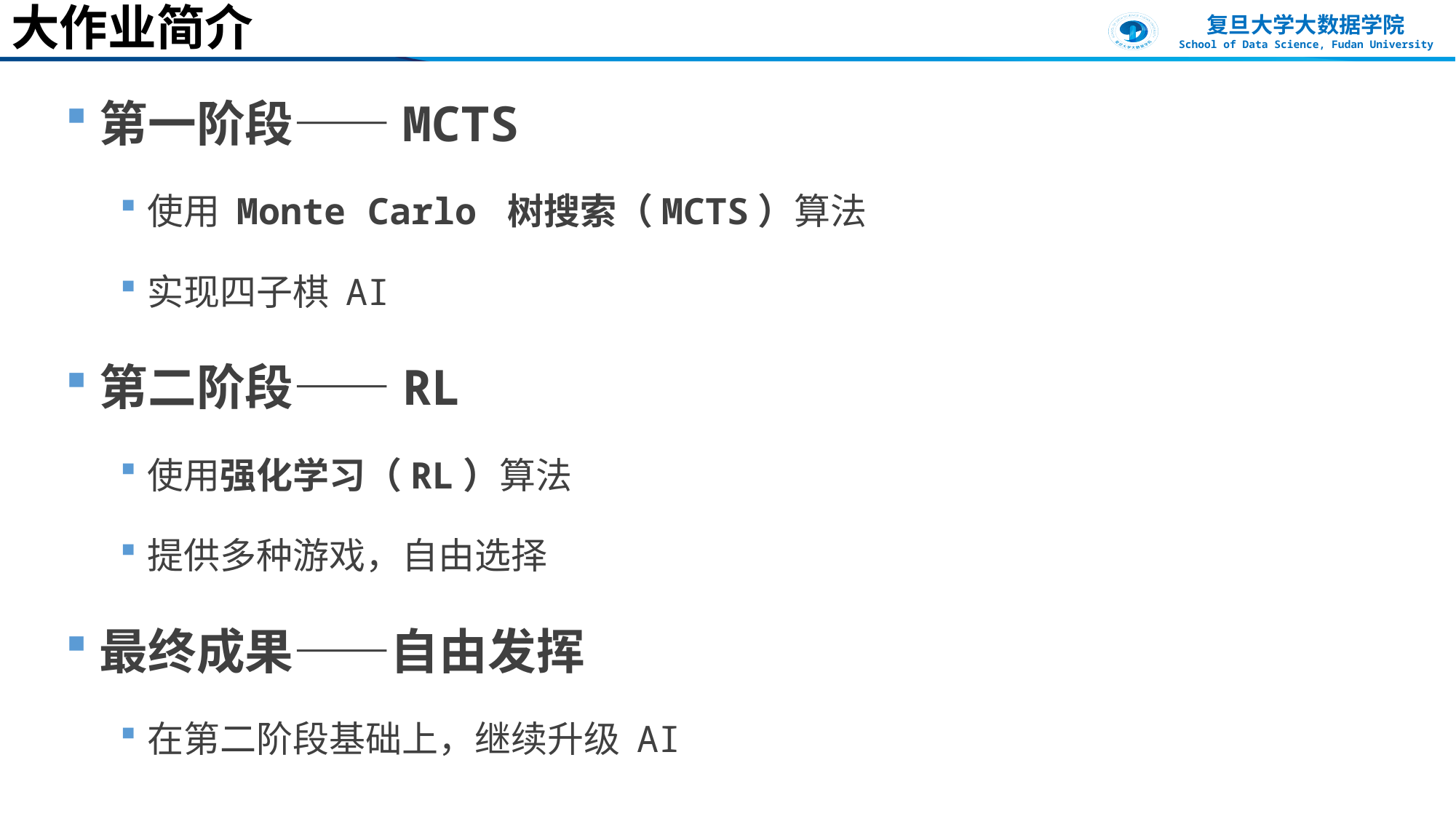

# 大作业简介
第一阶段——MCTS
使用 Monte Carlo 树搜索（MCTS）算法
实现四子棋 AI
第二阶段——RL
使用强化学习（RL）算法
提供多种游戏，自由选择
最终成果——自由发挥
在第二阶段基础上，继续升级 AI